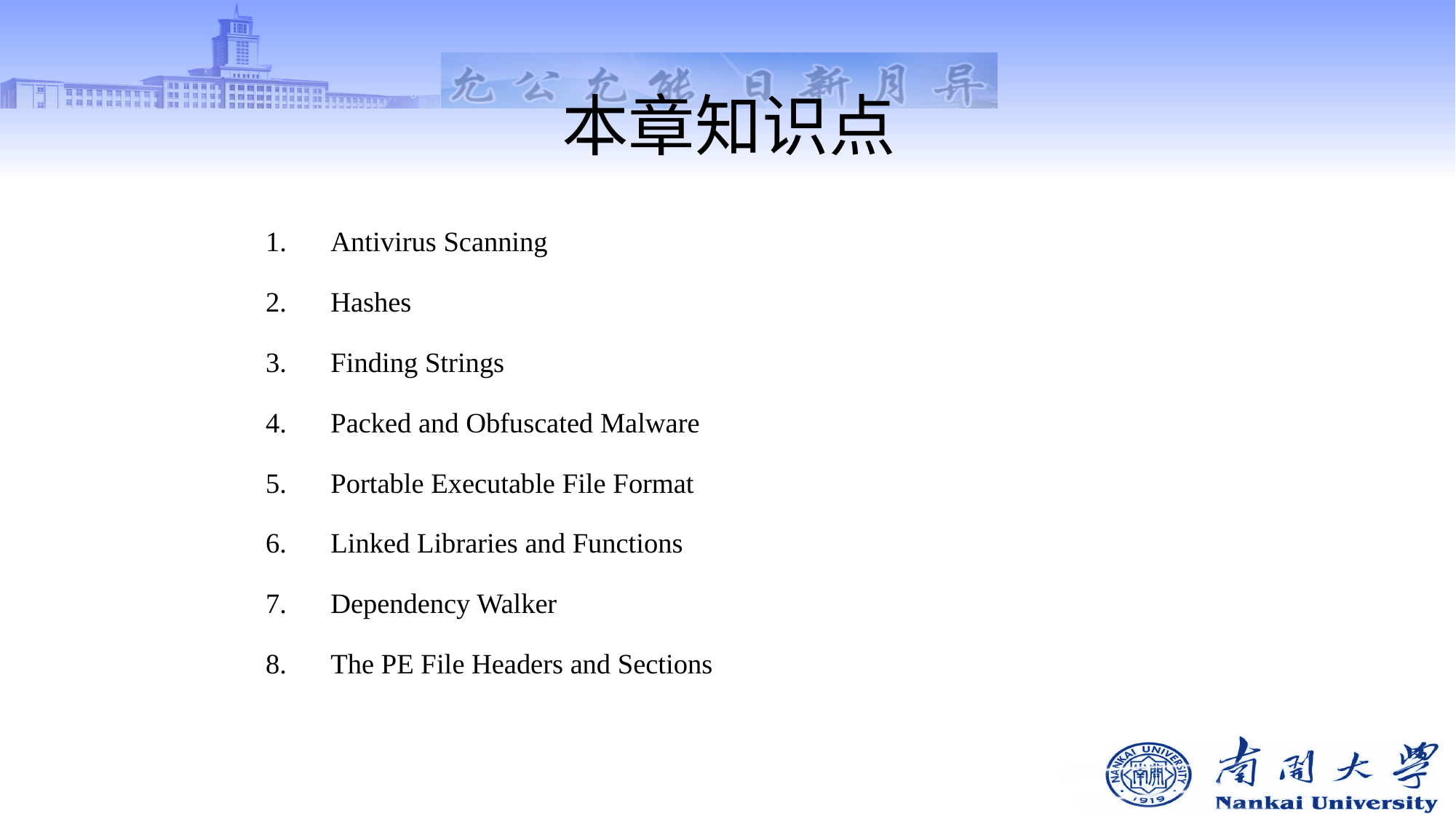

# 本章知识点
Antivirus Scanning
Hashes
Finding Strings
Packed and Obfuscated Malware
Portable Executable File Format
Linked Libraries and Functions
Dependency Walker
The PE File Headers and Sections